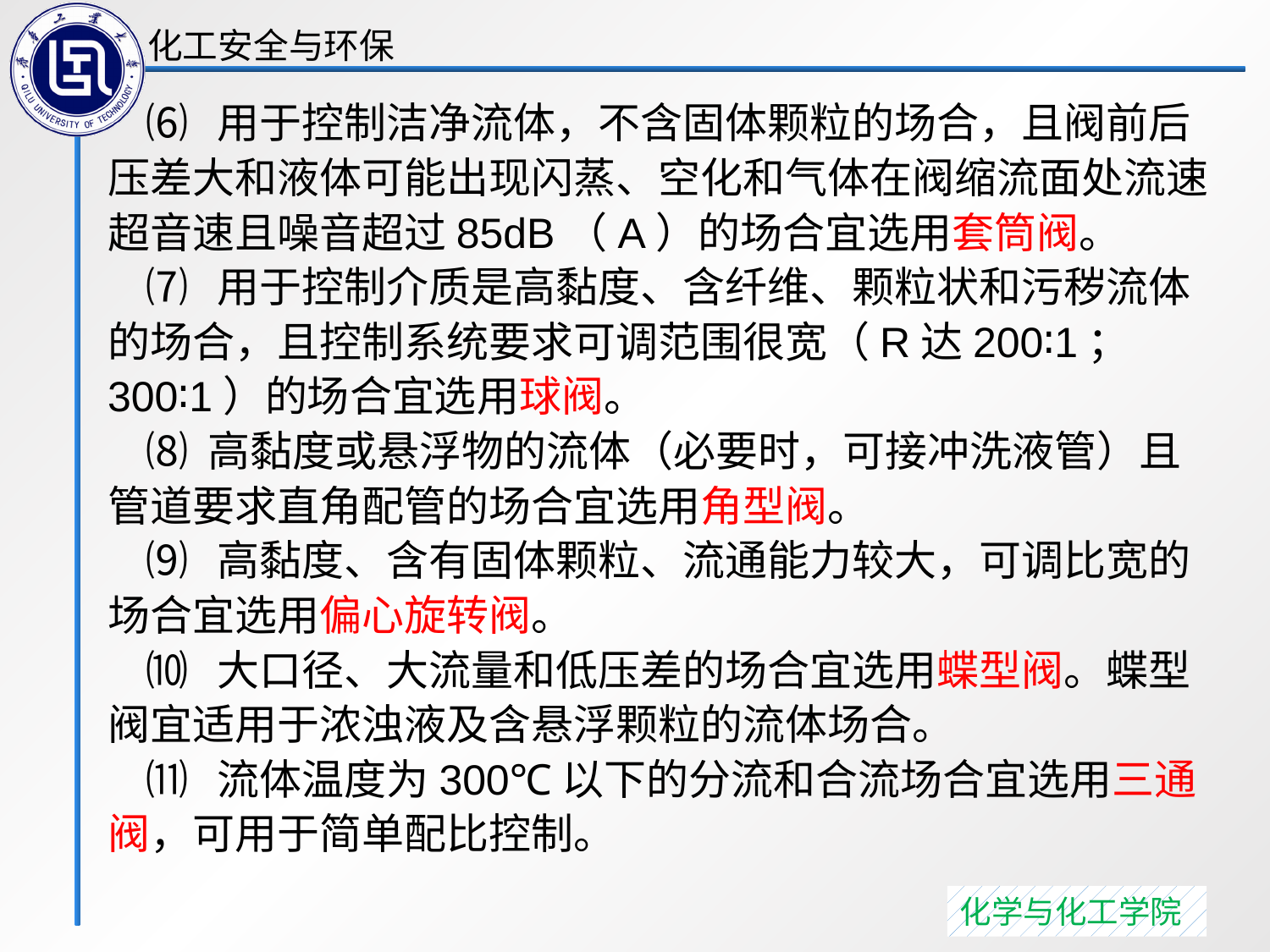

⑹  用于控制洁净流体，不含固体颗粒的场合，且阀前后压差大和液体可能出现闪蒸、空化和气体在阀缩流面处流速超音速且噪音超过85dB（A）的场合宜选用套筒阀。
    ⑺  用于控制介质是高黏度、含纤维、颗粒状和污秽流体的场合，且控制系统要求可调范围很宽（R达200∶1；300∶1）的场合宜选用球阀。
    ⑻ 高黏度或悬浮物的流体（必要时，可接冲洗液管）且管道要求直角配管的场合宜选用角型阀。
    ⑼  高黏度、含有固体颗粒、流通能力较大，可调比宽的场合宜选用偏心旋转阀。
    ⑽  大口径、大流量和低压差的场合宜选用蝶型阀。蝶型阀宜适用于浓浊液及含悬浮颗粒的流体场合。
    ⑾  流体温度为300℃以下的分流和合流场合宜选用三通阀，可用于简单配比控制。